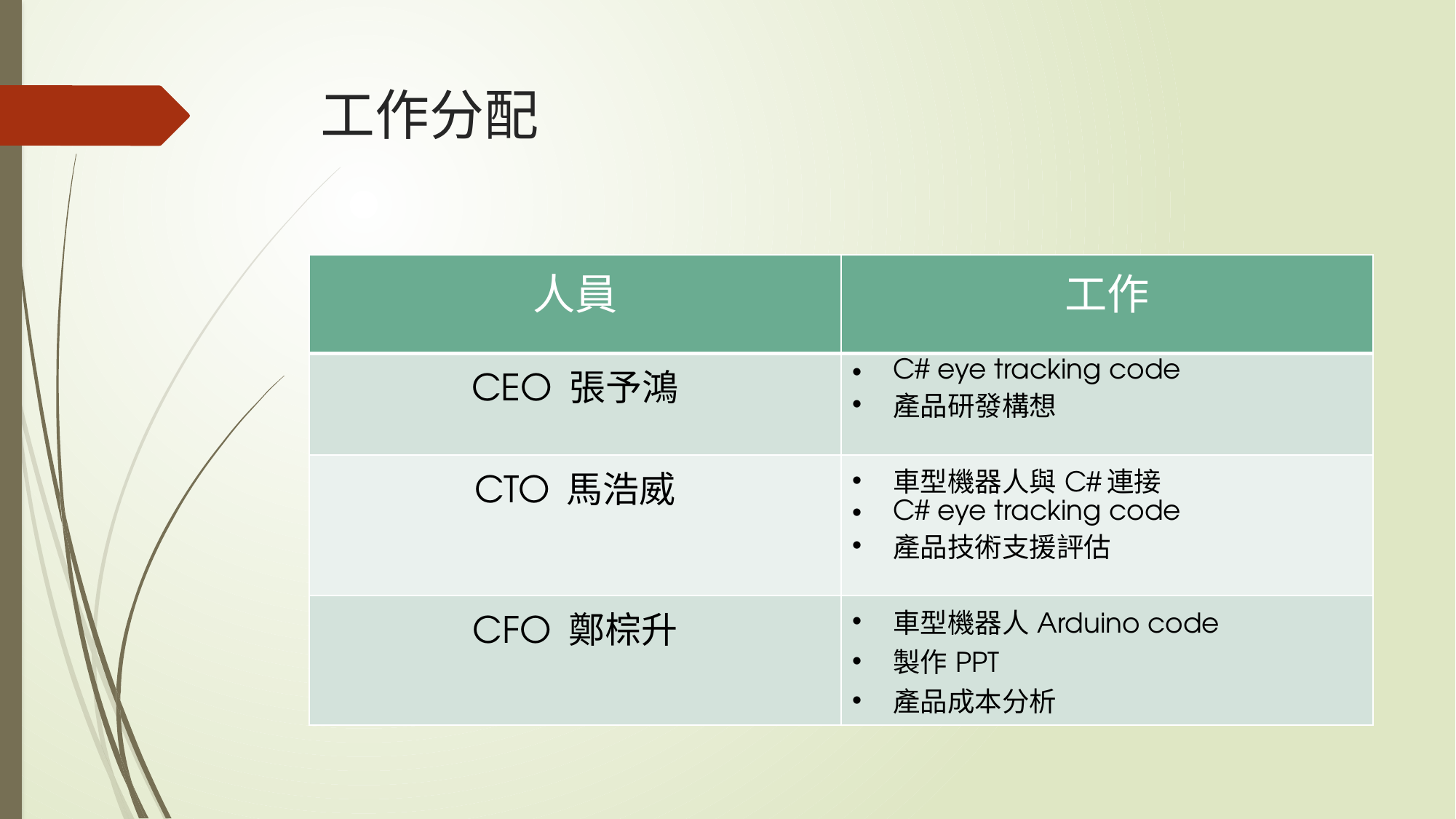

# 工作分配
| 人員 | 工作 |
| --- | --- |
| CEO 張予鴻 | C# eye tracking code 產品研發構想 |
| CTO 馬浩威 | 車型機器人與C#連接 C# eye tracking code 產品技術支援評估 |
| CFO 鄭棕升 | 車型機器人Arduino code 製作PPT 產品成本分析 |